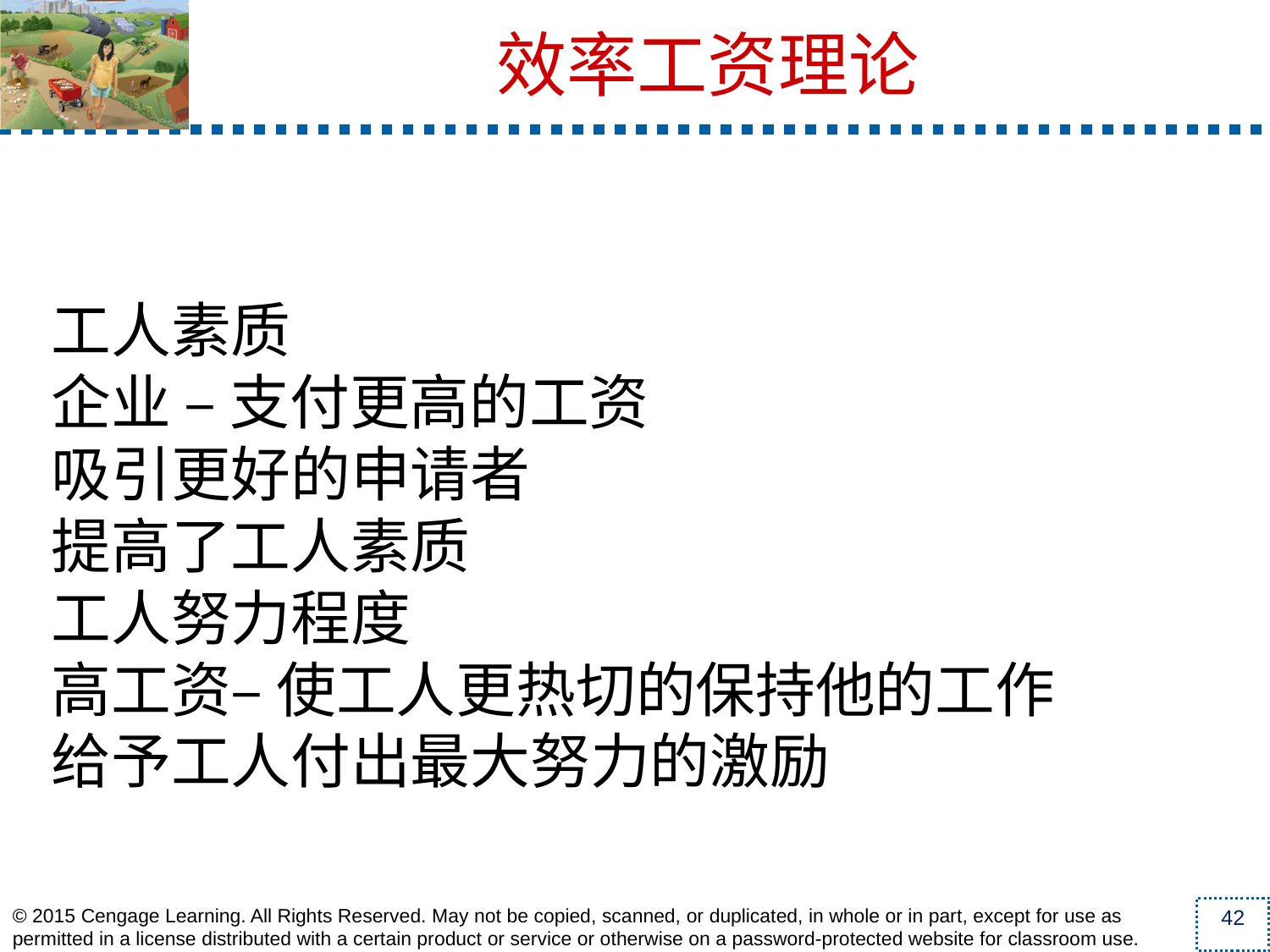

工人素质
企业 – 支付更高的工资
吸引更好的申请者
提高了工人素质
工人努力程度
高工资– 使工人更热切的保持他的工作
给予工人付出最大努力的激励
效率工资理论
42
© 2015 Cengage Learning. All Rights Reserved. May not be copied, scanned, or duplicated, in whole or in part, except for use as permitted in a license distributed with a certain product or service or otherwise on a password-protected website for classroom use.